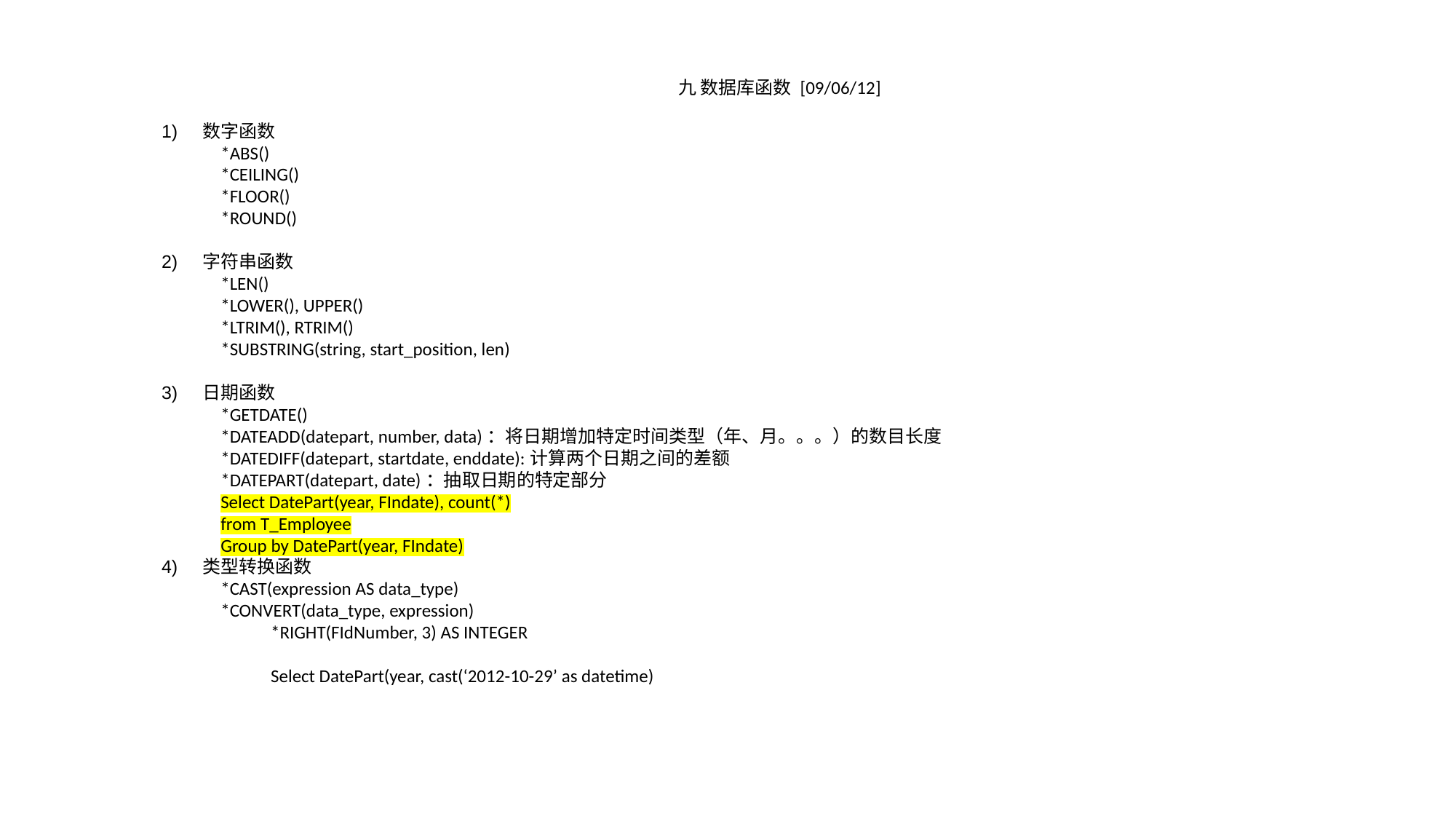

九 数据库函数 [09/06/12]

数字函数
*ABS()
*CEILING()
*FLOOR()
*ROUND()

字符串函数
*LEN()
*LOWER(), UPPER()
*LTRIM(), RTRIM()
*SUBSTRING(string, start_position, len)

日期函数
*GETDATE()
*DATEADD(datepart, number, data)：将日期增加特定时间类型（年、月。。。）的数目长度
*DATEDIFF(datepart, startdate, enddate):计算两个日期之间的差额
*DATEPART(datepart, date)：抽取日期的特定部分
Select DatePart(year, FIndate), count(*)
from T_Employee
Group by DatePart(year, FIndate)
类型转换函数
*CAST(expression AS data_type)
*CONVERT(data_type, expression)
	*RIGHT(FIdNumber, 3) AS INTEGER

	Select DatePart(year, cast(‘2012-10-29’ as datetime)